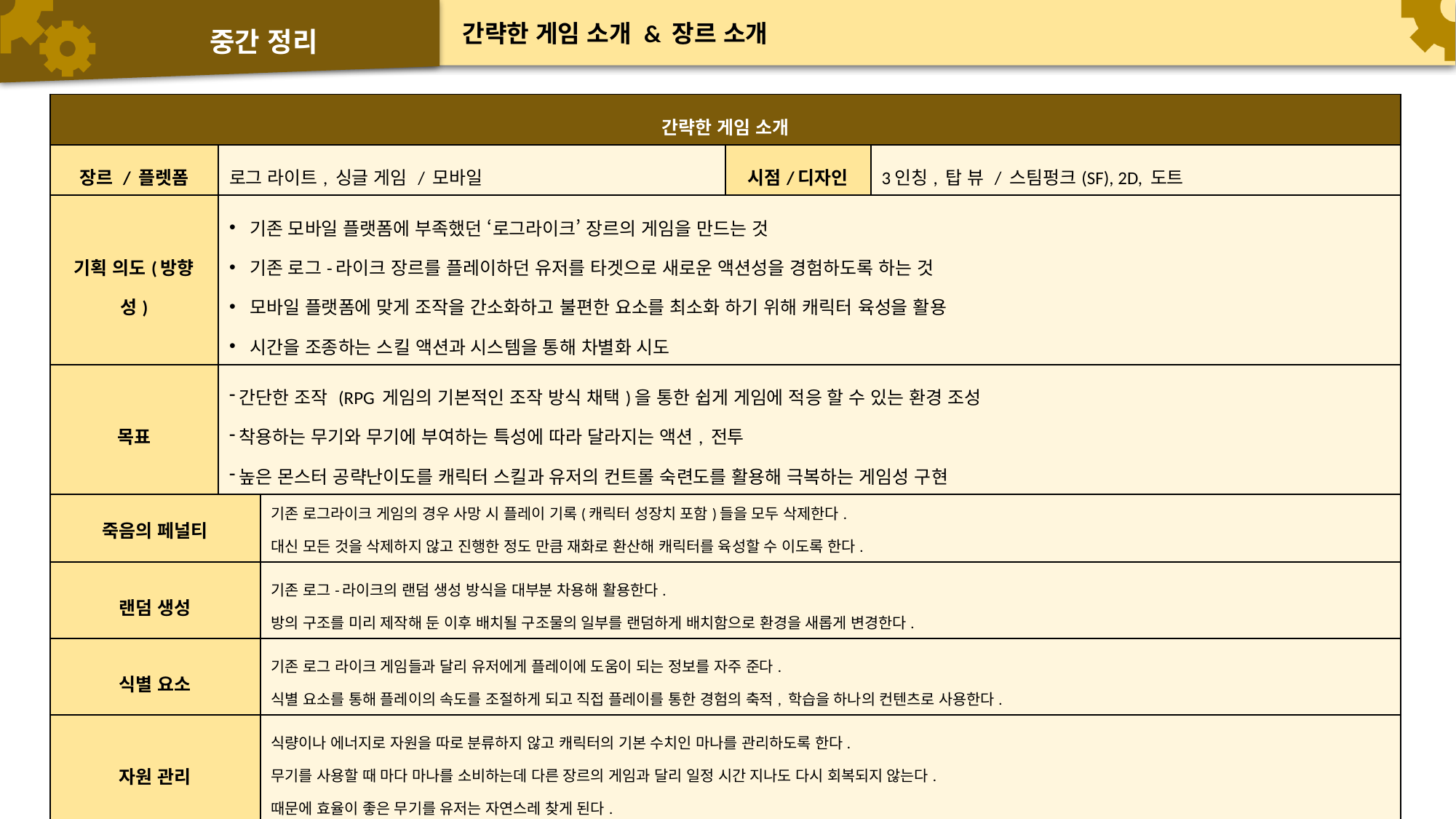

# 중간 정리
간략한 게임 소개 & 장르 소개
| 간략한 게임 소개 |  |  |  |
| --- | --- | --- | --- |
| 장르 / 플렛폼 | 로그 라이트, 싱글 게임 / 모바일 | 시점/디자인 | 3인칭, 탑 뷰 / 스팀펑크(SF), 2D, 도트 |
| 기획 의도(방향성) | 기존 모바일 플랫폼에 부족했던 ‘로그라이크’ 장르의 게임을 만드는 것 기존 로그-라이크 장르를 플레이하던 유저를 타겟으로 새로운 액션성을 경험하도록 하는 것 모바일 플랫폼에 맞게 조작을 간소화하고 불편한 요소를 최소화 하기 위해 캐릭터 육성을 활용 시간을 조종하는 스킬 액션과 시스템을 통해 차별화 시도 |  |  |
| 목표 | 간단한 조작 (RPG 게임의 기본적인 조작 방식 채택)을 통한 쉽게 게임에 적응 할 수 있는 환경 조성 착용하는 무기와 무기에 부여하는 특성에 따라 달라지는 액션, 전투 높은 몬스터 공략난이도를 캐릭터 스킬과 유저의 컨트롤 숙련도를 활용해 극복하는 게임성 구현 |  |  |
| 장르 소개 |  |
| --- | --- |
| 죽음의 페널티 | 기존 로그라이크 게임의 경우 사망 시 플레이 기록(캐릭터 성장치 포함)들을 모두 삭제한다. 대신 모든 것을 삭제하지 않고 진행한 정도 만큼 재화로 환산해 캐릭터를 육성할 수 이도록 한다. |
| 랜덤 생성 | 기존 로그-라이크의 랜덤 생성 방식을 대부분 차용해 활용한다. 방의 구조를 미리 제작해 둔 이후 배치될 구조물의 일부를 랜덤하게 배치함으로 환경을 새롭게 변경한다. |
| 식별 요소 | 기존 로그 라이크 게임들과 달리 유저에게 플레이에 도움이 되는 정보를 자주 준다. 식별 요소를 통해 플레이의 속도를 조절하게 되고 직접 플레이를 통한 경험의 축적, 학습을 하나의 컨텐츠로 사용한다. |
| 자원 관리 | 식량이나 에너지로 자원을 따로 분류하지 않고 캐릭터의 기본 수치인 마나를 관리하도록 한다. 무기를 사용할 때 마다 마나를 소비하는데 다른 장르의 게임과 달리 일정 시간 지나도 다시 회복되지 않는다. 때문에 효율이 좋은 무기를 유저는 자연스레 찾게 된다. |